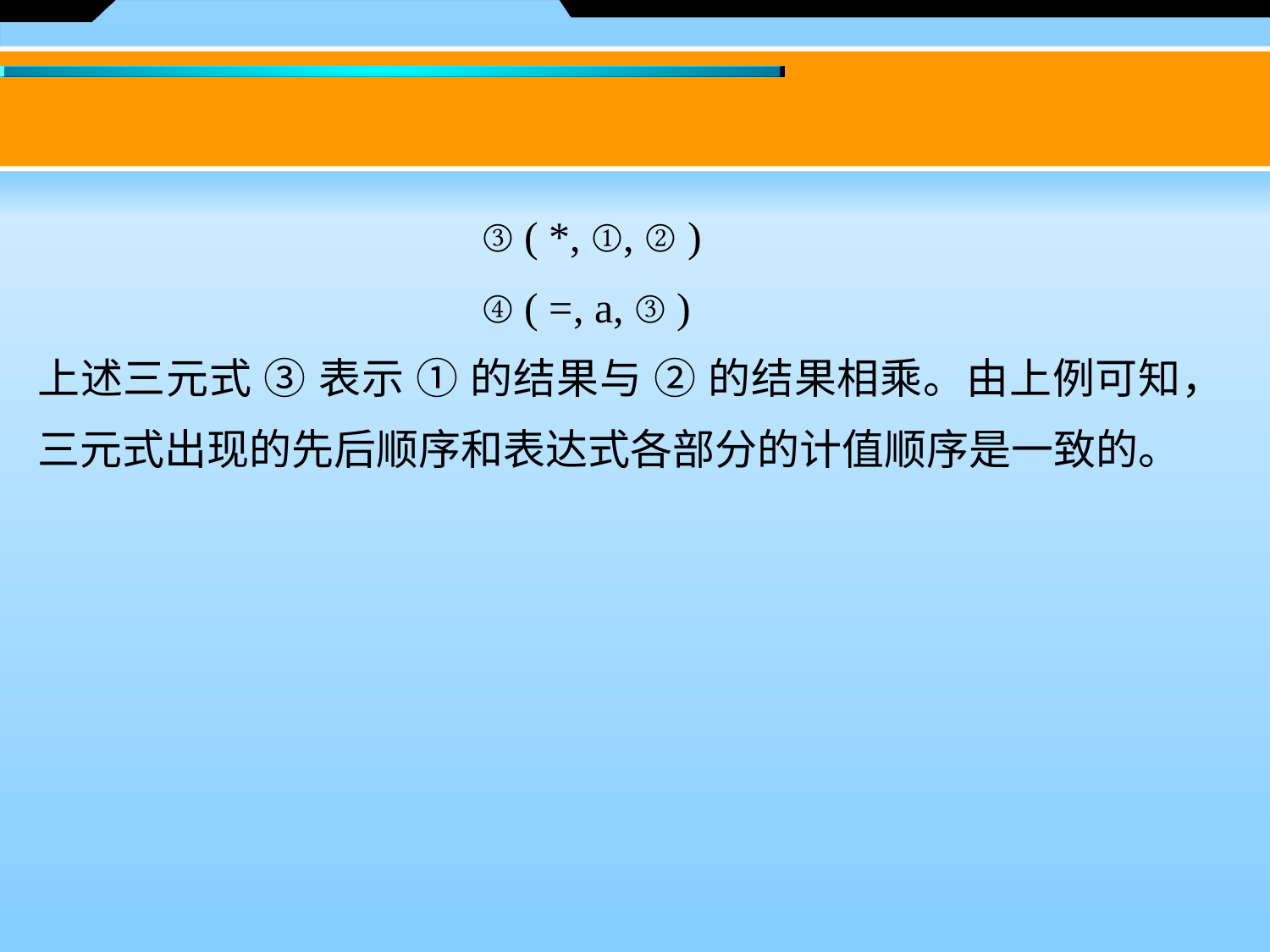

③ ( *, ①, ② )
                                          ④ ( =, a, ③ )
上述三元式 ③ 表示 ① 的结果与 ② 的结果相乘。由上例可知，三元式出现的先后顺序和表达式各部分的计值顺序是一致的。